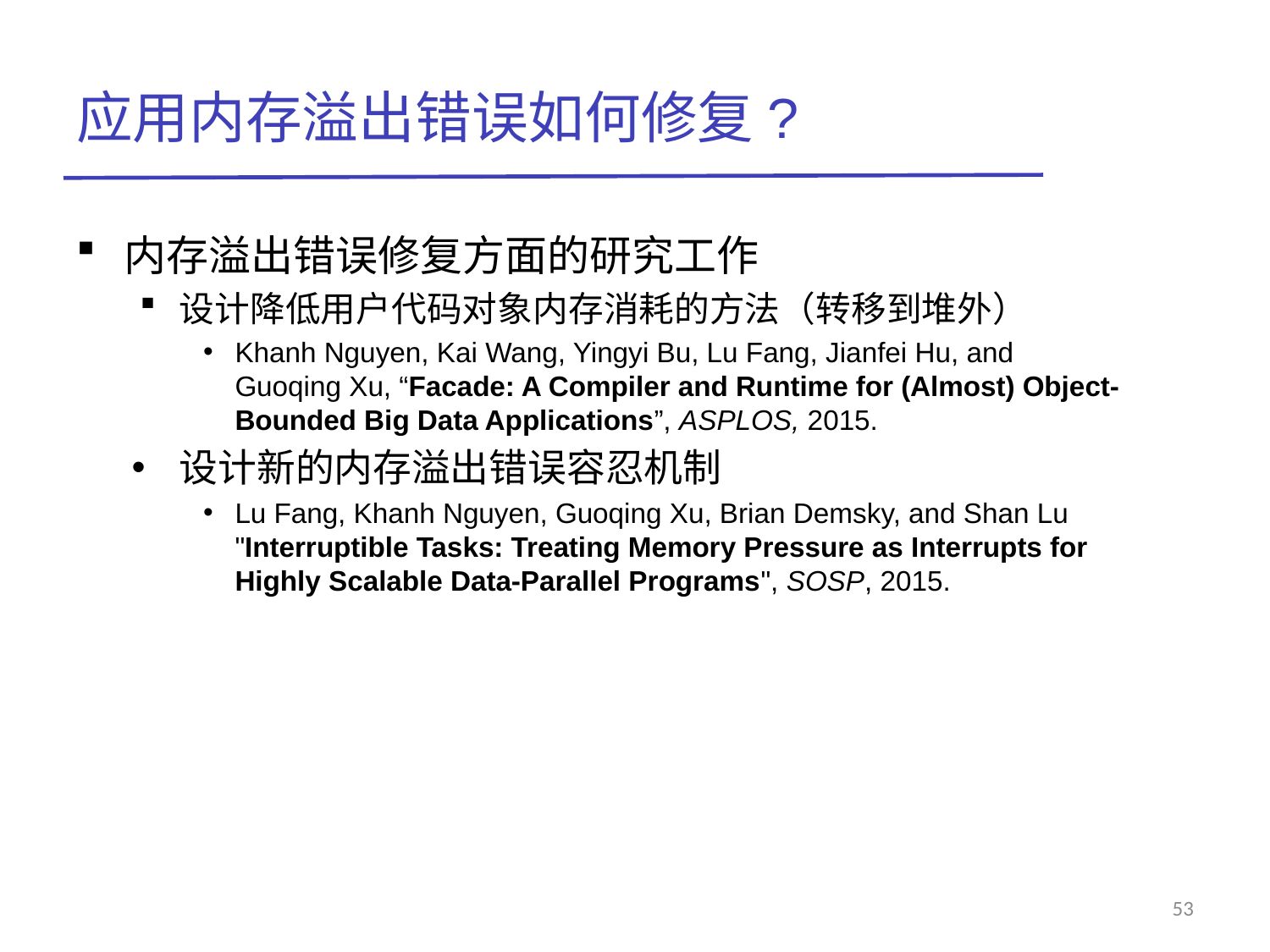

# 应用内存溢出错误如何修复?
内存溢出错误修复方面的研究工作
设计降低用户代码对象内存消耗的方法（转移到堆外）
Khanh Nguyen, Kai Wang, Yingyi Bu, Lu Fang, Jianfei Hu, and Guoqing Xu, “Facade: A Compiler and Runtime for (Almost) Object-Bounded Big Data Applications”, ASPLOS, 2015.
设计新的内存溢出错误容忍机制
Lu Fang, Khanh Nguyen, Guoqing Xu, Brian Demsky, and Shan Lu "Interruptible Tasks: Treating Memory Pressure as Interrupts for Highly Scalable Data-Parallel Programs", SOSP, 2015.

53